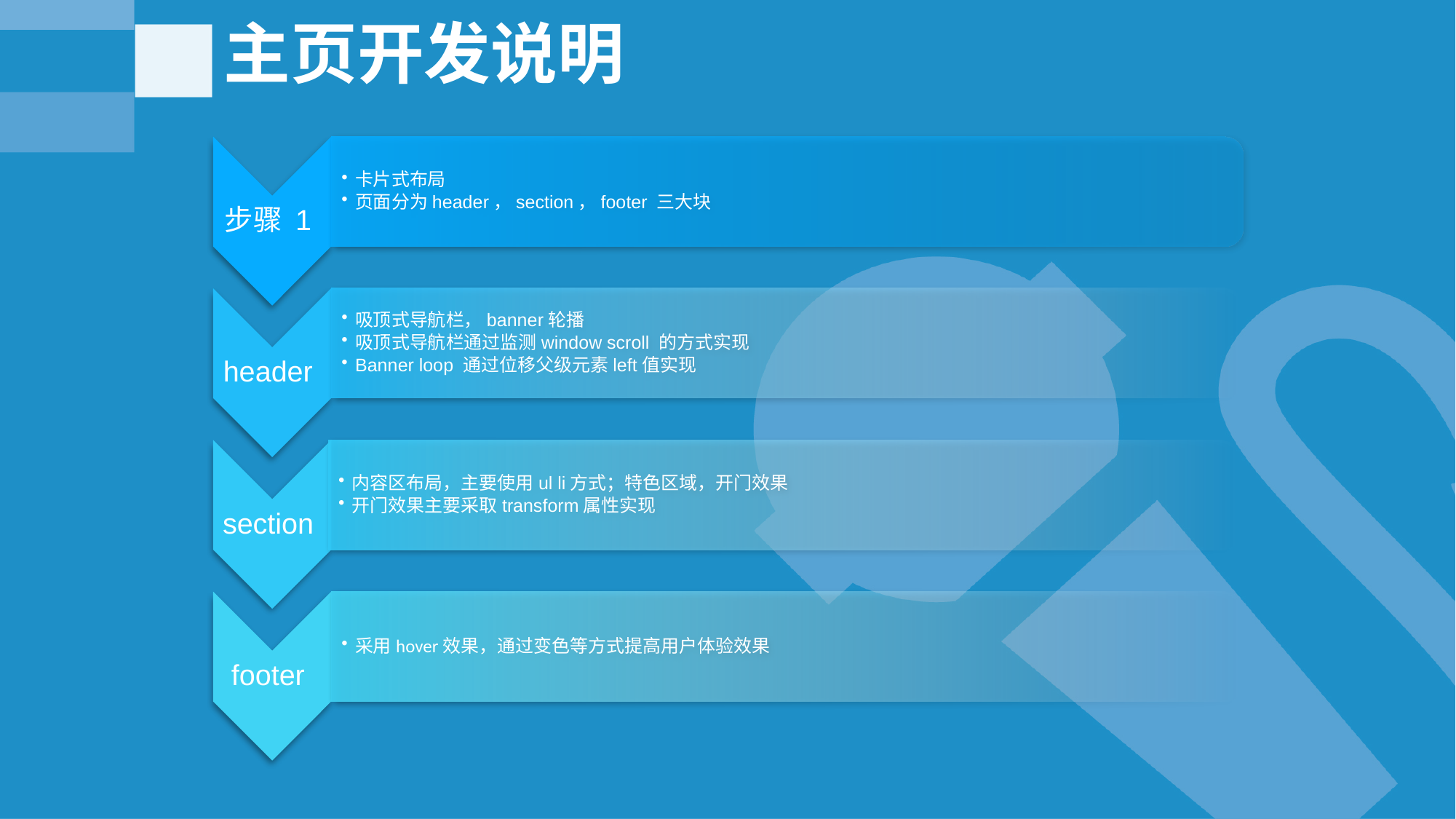

# 主页开发说明
步骤 1
卡片式布局
页面分为header，section，footer 三大块
header
吸顶式导航栏，banner轮播
吸顶式导航栏通过监测window scroll 的方式实现
Banner loop 通过位移父级元素left值实现
section
内容区布局，主要使用ul li方式；特色区域，开门效果
开门效果主要采取transform属性实现
footer
采用hover效果，通过变色等方式提高用户体验效果